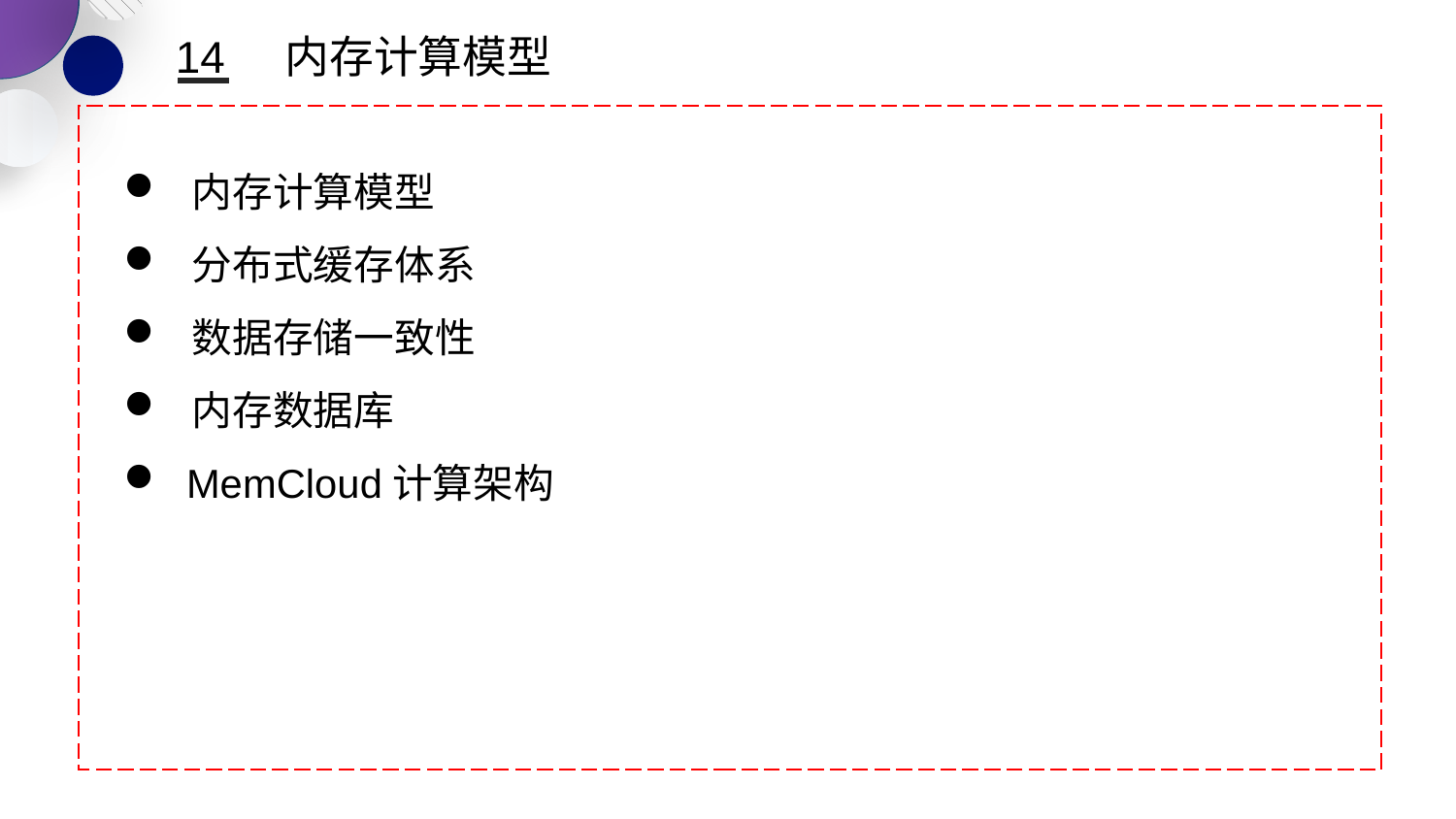

14    内存计算模型

  内存计算模型
  分布式缓存体系
  数据存储一致性
  内存数据库
  MemCloud计算架构